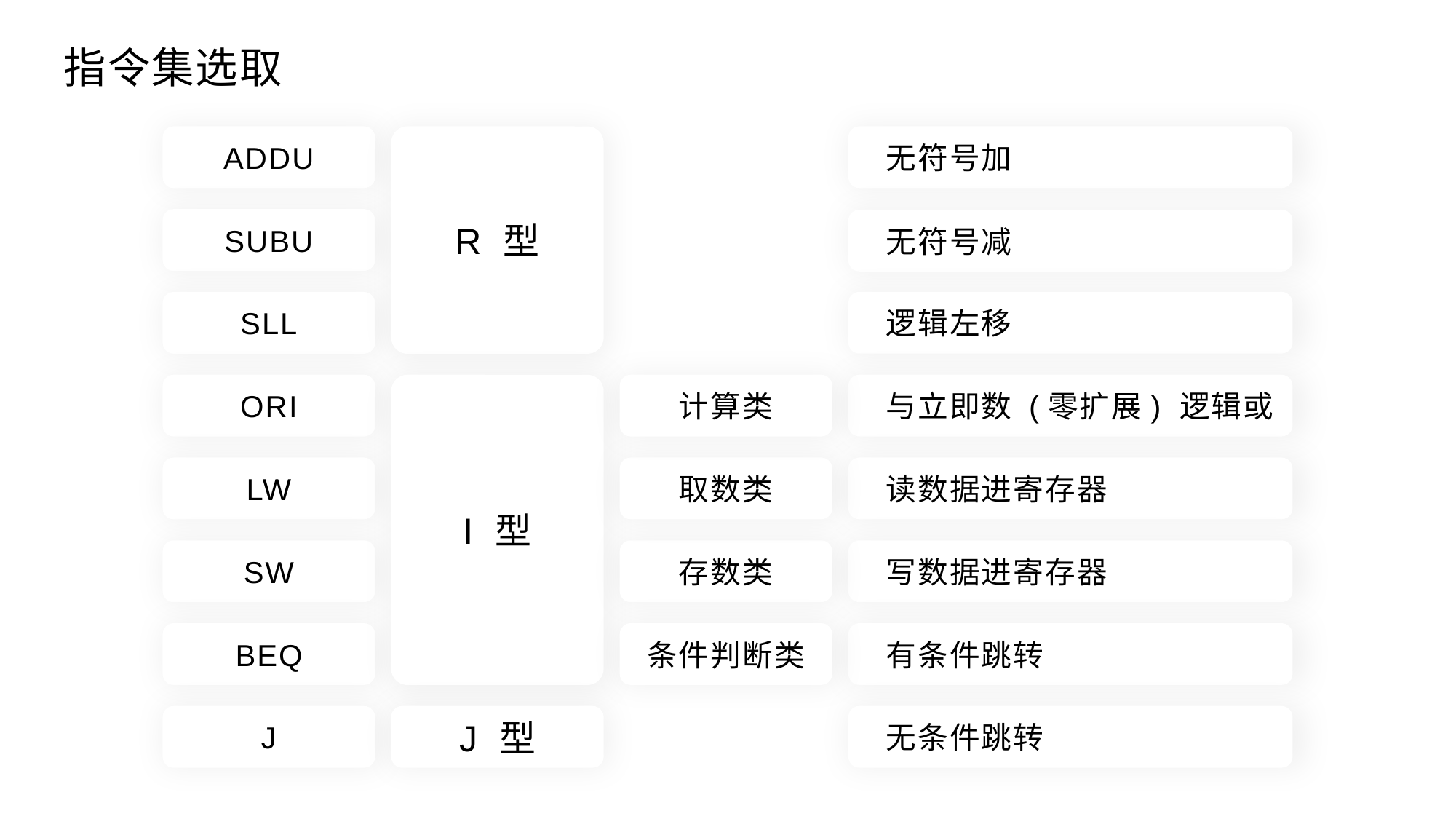

指令集选取

ADDU
R 型
无符号加
SUBU
无符号减
逻辑左移
SLL
I 型
与立即数 (零扩展) 逻辑或
ORI
计算类
LW
取数类
读数据进寄存器
SW
存数类
写数据进寄存器

有条件跳转
BEQ
条件判断类
无条件跳转
J
J 型